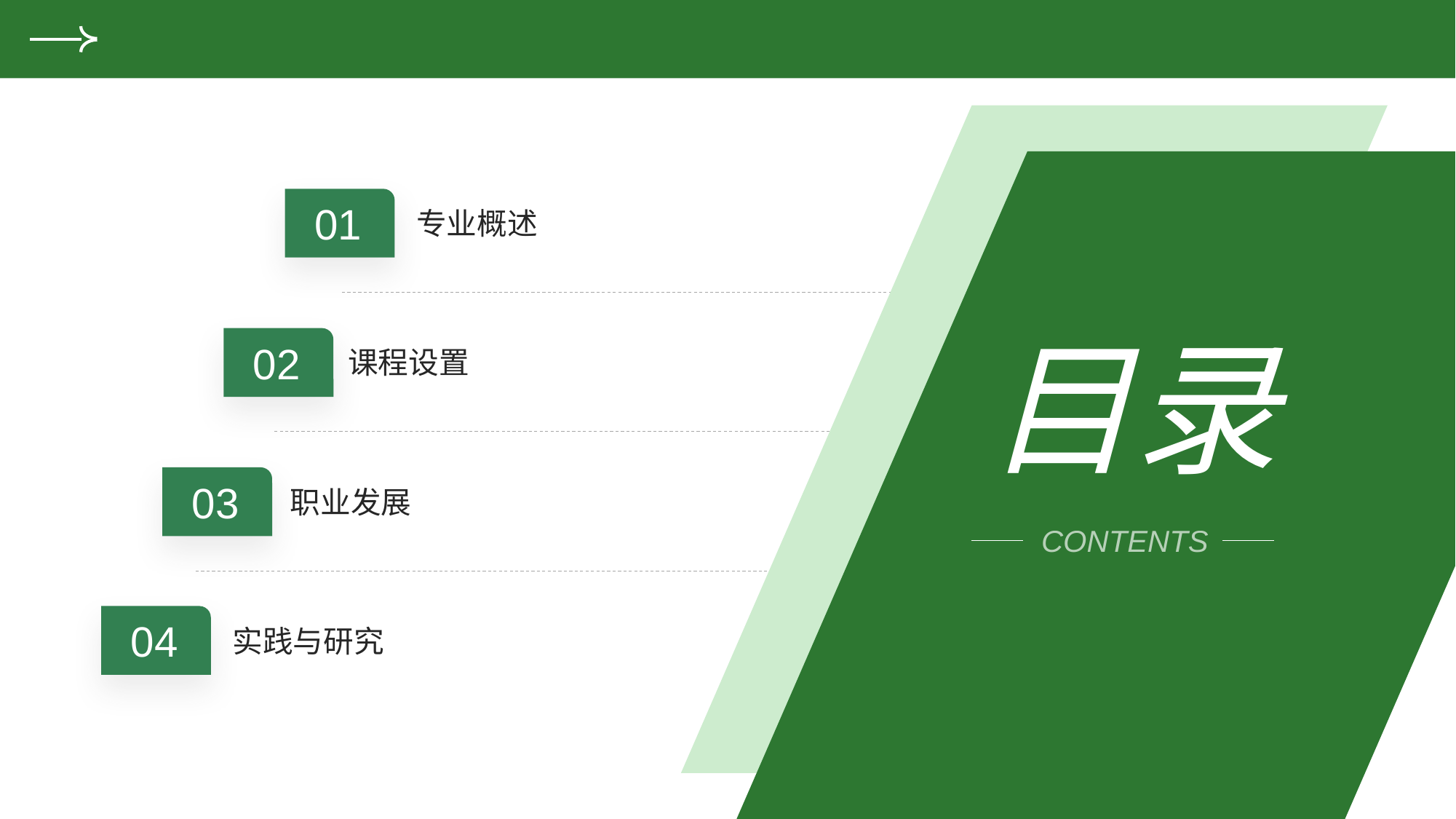

专业概述
01
目录
课程设置
02
职业发展
03
CONTENTS
实践与研究
04